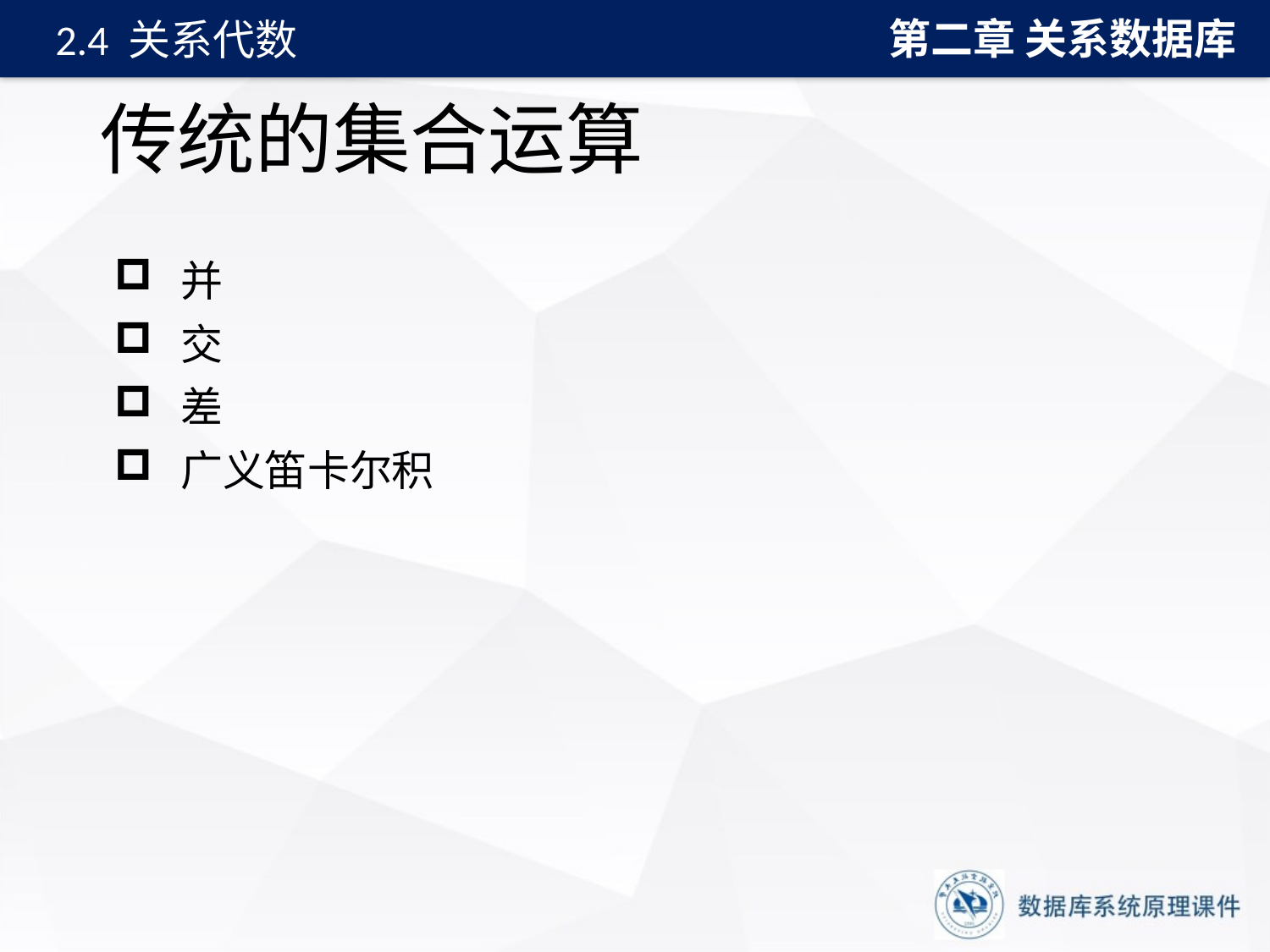

第二章 关系数据库
2.4 关系代数
# 传统的集合运算
并
交
差
广义笛卡尔积